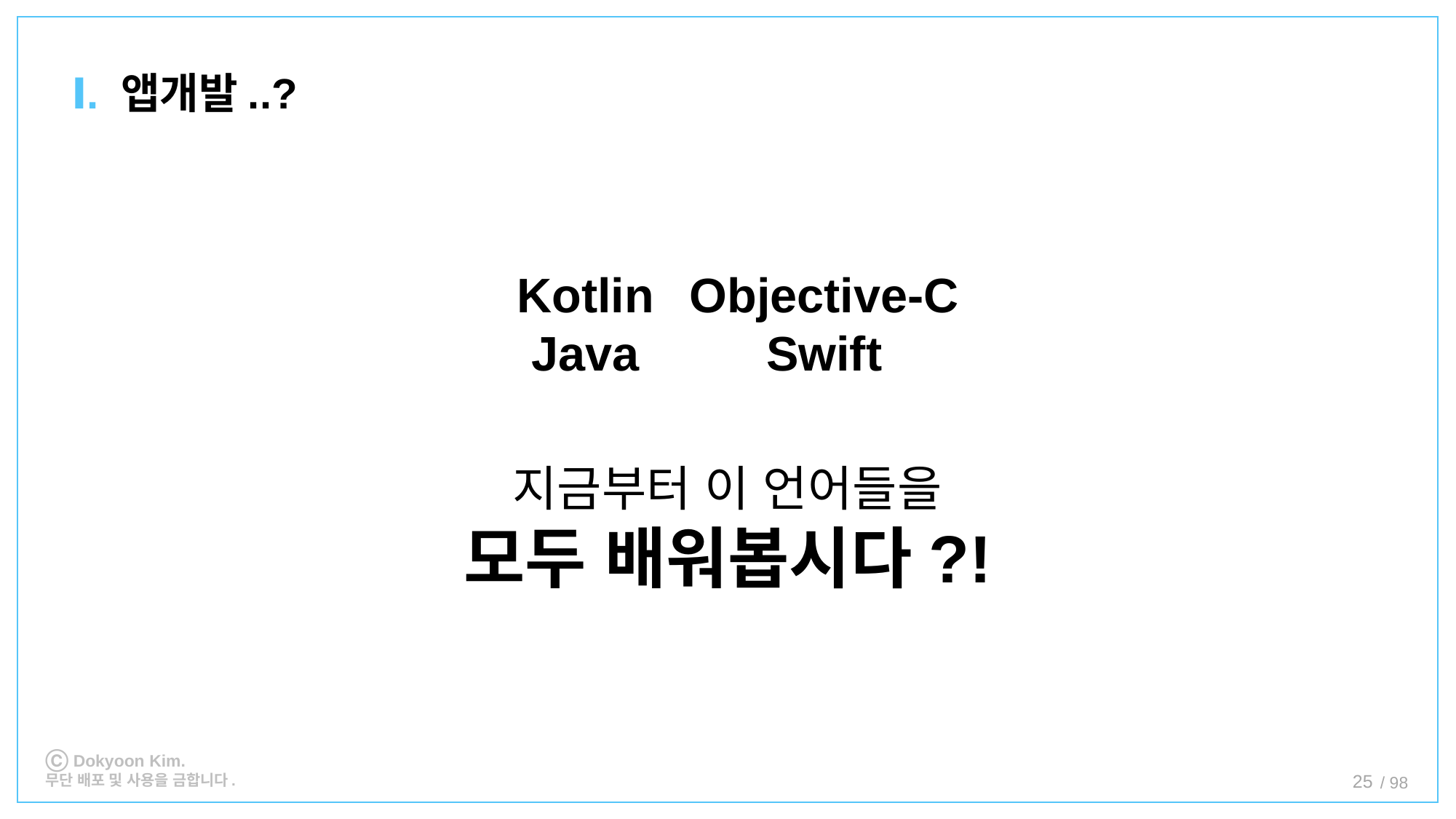

Ⅰ. 앱개발..?
Kotlin
Java
Objective-C
Swift
지금부터 이 언어들을
모두 배워봅시다?!
25